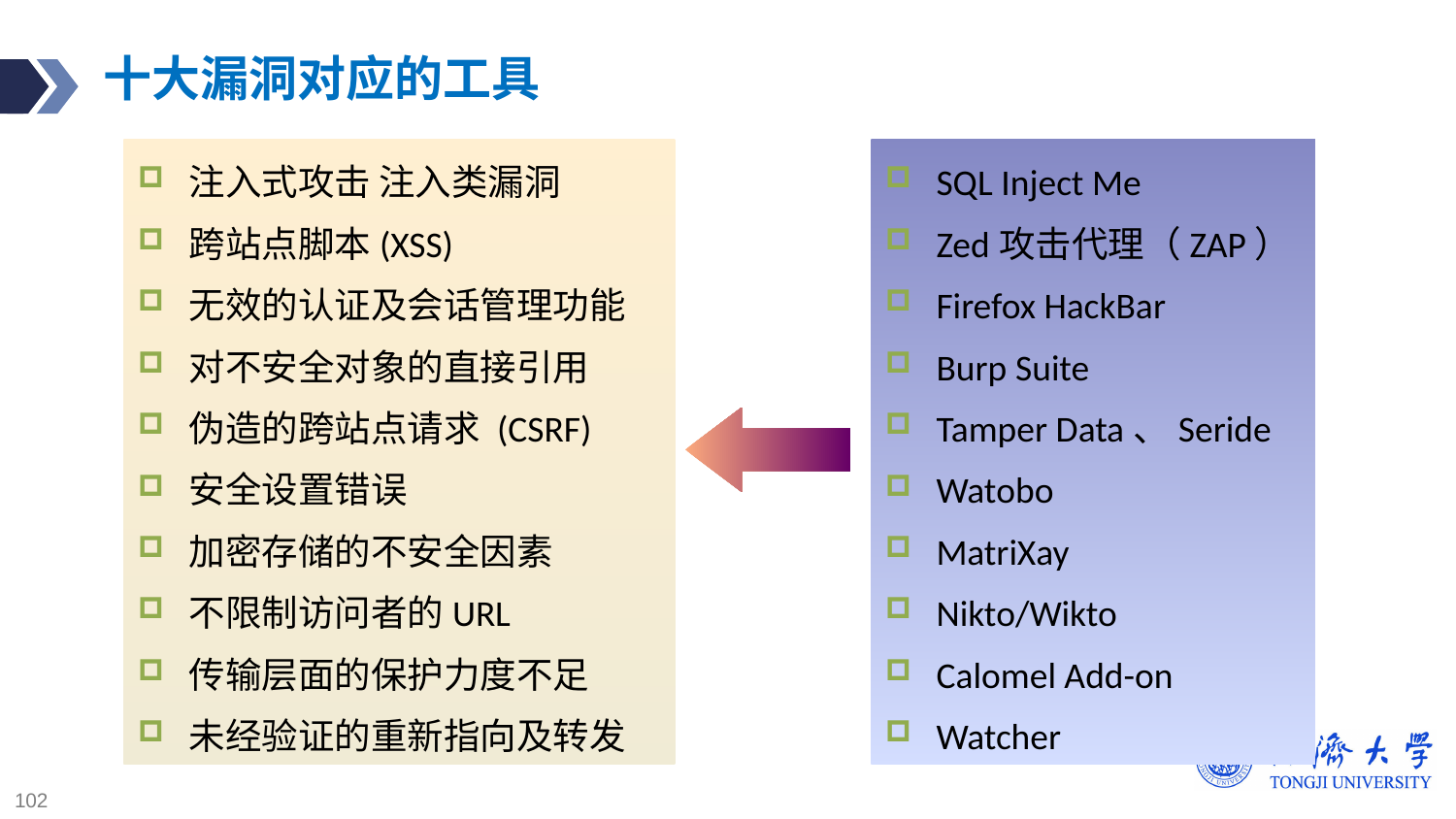

# 十大漏洞对应的工具
注入式攻击 注入类漏洞
跨站点脚本(XSS)
无效的认证及会话管理功能
对不安全对象的直接引用
伪造的跨站点请求 (CSRF)
安全设置错误
加密存储的不安全因素
不限制访问者的URL
传输层面的保护力度不足
未经验证的重新指向及转发
SQL Inject Me
Zed攻击代理（ZAP）
Firefox HackBar
Burp Suite
Tamper Data、Seride
Watobo
MatriXay
Nikto/Wikto
Calomel Add-on
Watcher

102